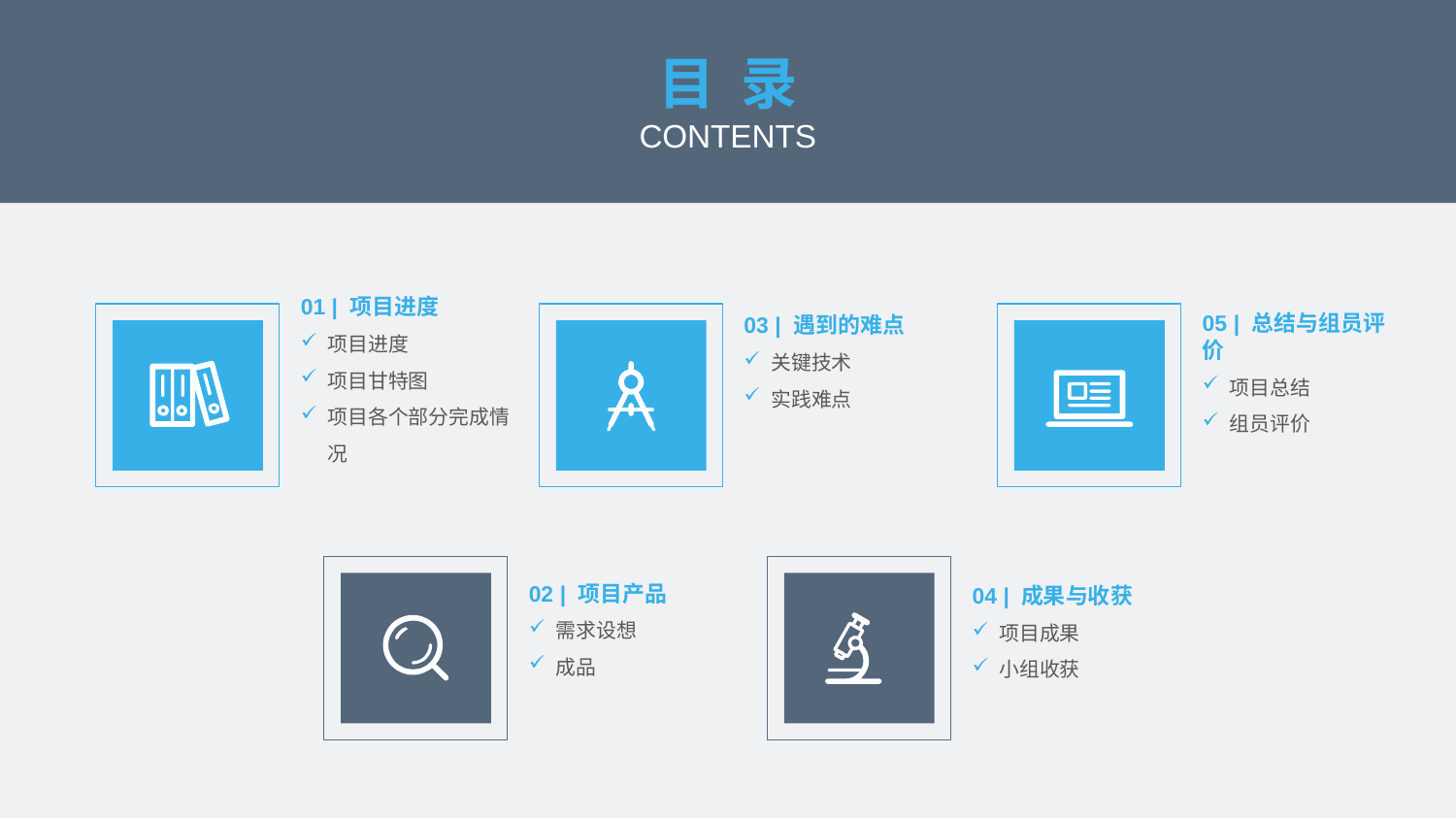

目  录
CONTENTS
01 | 项目进度
项目进度
项目甘特图
项目各个部分完成情况

05 | 总结与组员评价
项目总结
组员评价
03 | 遇到的难点
关键技术
实践难点

02 | 项目产品
需求设想
成品
04 | 成果与收获
项目成果
小组收获